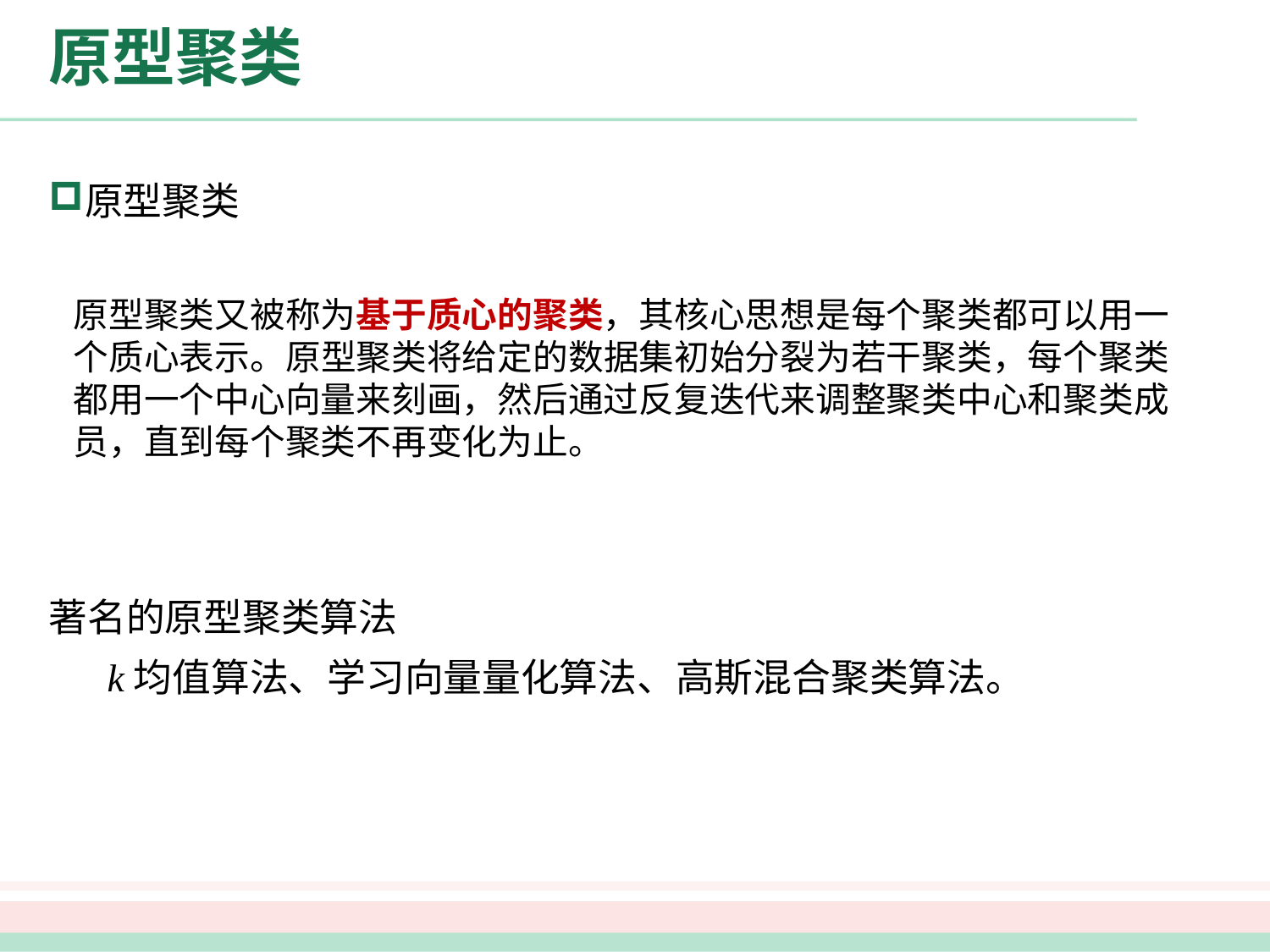

# 原型聚类
原型聚类

著名的原型聚类算法
      k均值算法、学习向量量化算法、高斯混合聚类算法。

原型聚类又被称为基于质心的聚类，其核心思想是每个聚类都可以用一个质心表示。原型聚类将给定的数据集初始分裂为若干聚类，每个聚类都用一个中心向量来刻画，然后通过反复迭代来调整聚类中心和聚类成员，直到每个聚类不再变化为止。